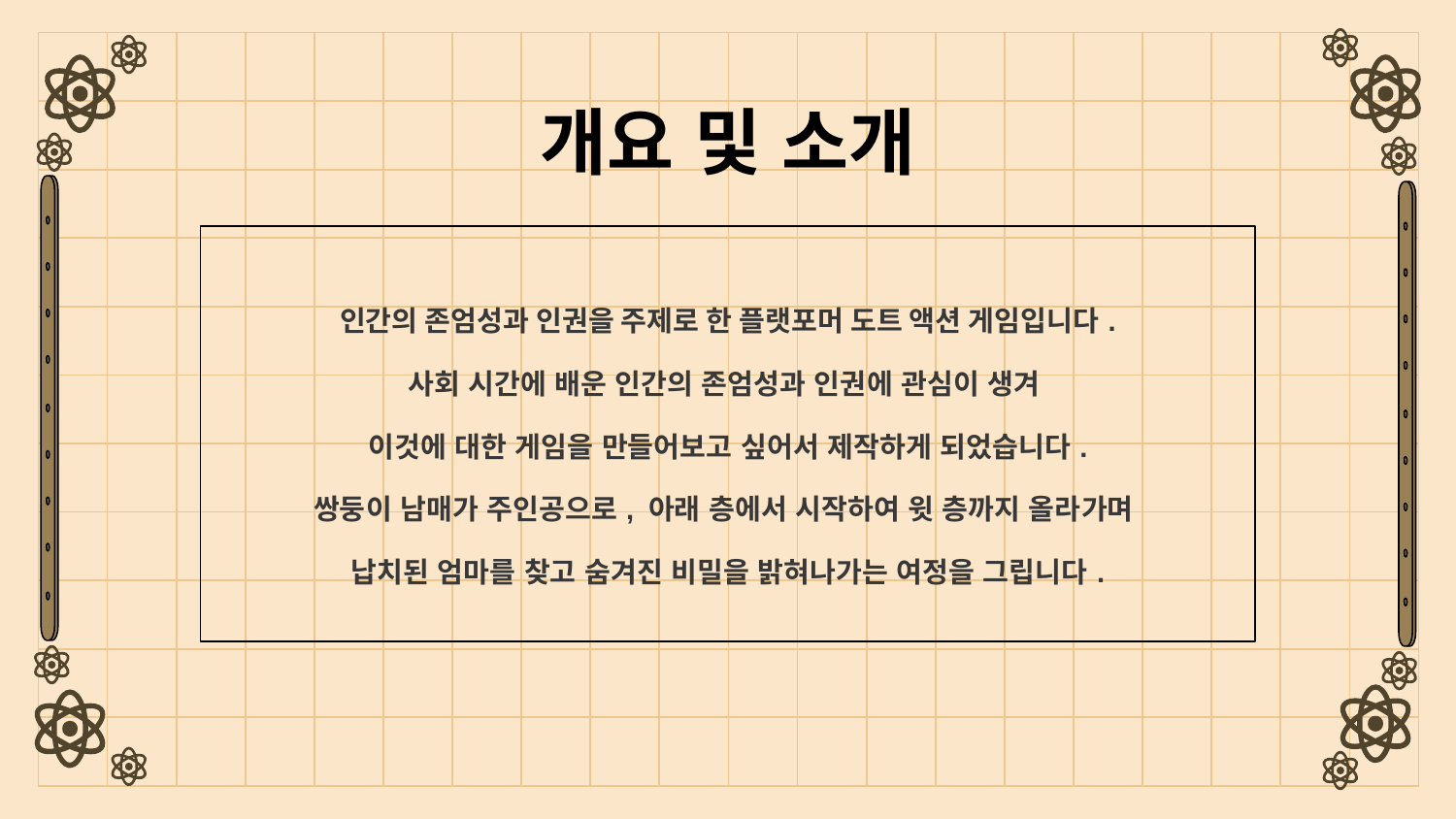

개요 및 소개
인간의 존엄성과 인권을 주제로 한 플랫포머 도트 액션 게임입니다.
사회 시간에 배운 인간의 존엄성과 인권에 관심이 생겨
이것에 대한 게임을 만들어보고 싶어서 제작하게 되었습니다.
쌍둥이 남매가 주인공으로, 아래 층에서 시작하여 윗 층까지 올라가며
납치된 엄마를 찾고 숨겨진 비밀을 밝혀나가는 여정을 그립니다.